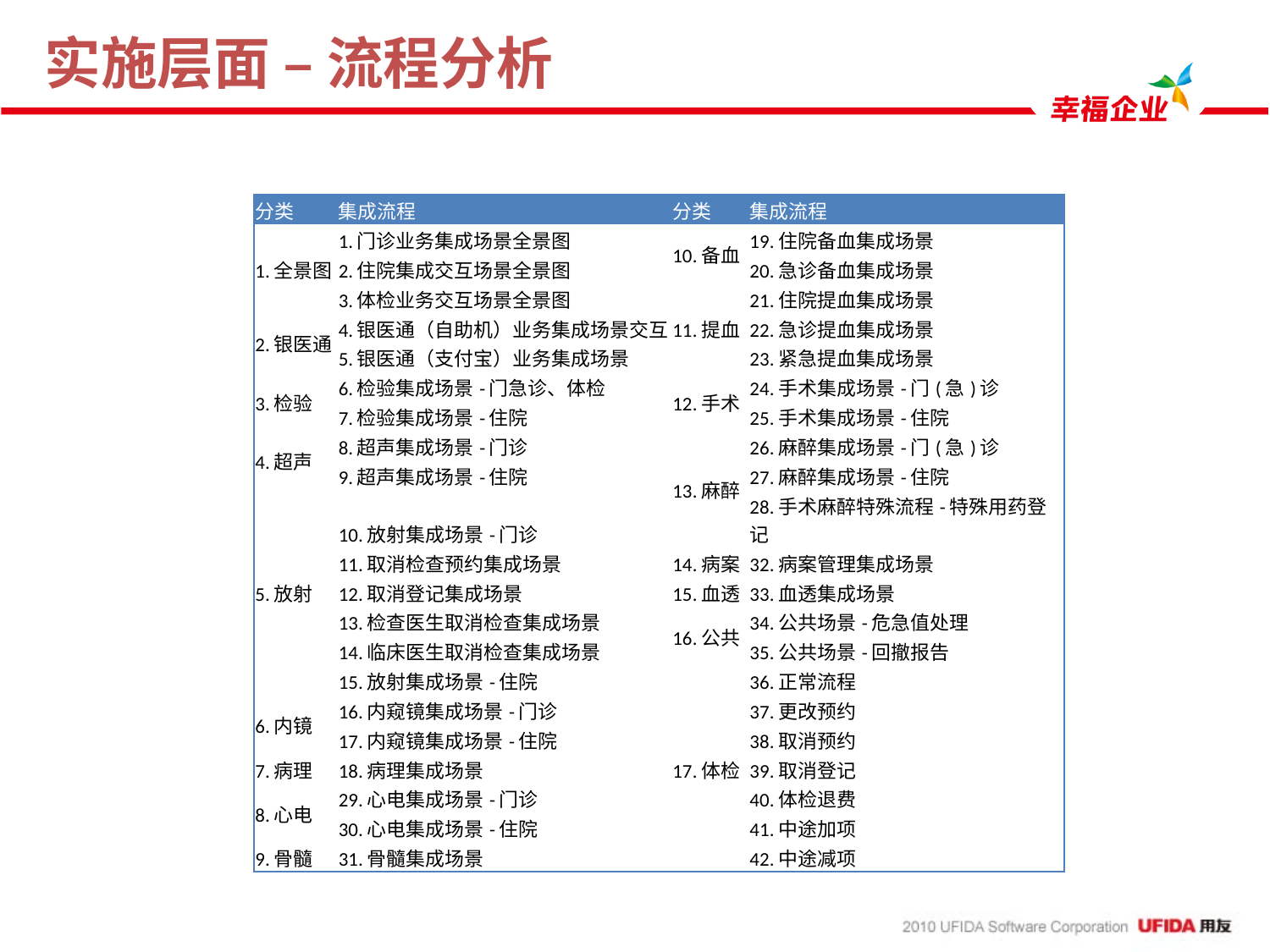

# 实施层面 – 流程分析
| 分类 | 集成流程 | 分类 | 集成流程 |
| --- | --- | --- | --- |
| 1.全景图 | 1.门诊业务集成场景全景图 | 10.备血 | 19.住院备血集成场景 |
|  | 2.住院集成交互场景全景图 |  | 20.急诊备血集成场景 |
|  | 3.体检业务交互场景全景图 | 11.提血 | 21.住院提血集成场景 |
| 2.银医通 | 4.银医通（自助机）业务集成场景交互 |  | 22.急诊提血集成场景 |
|  | 5.银医通（支付宝）业务集成场景 |  | 23.紧急提血集成场景 |
| 3.检验 | 6.检验集成场景-门急诊、体检 | 12.手术 | 24.手术集成场景-门(急)诊 |
|  | 7.检验集成场景-住院 |  | 25.手术集成场景-住院 |
| 4.超声 | 8.超声集成场景-门诊 | 13.麻醉 | 26.麻醉集成场景-门(急)诊 |
|  | 9.超声集成场景-住院 |  | 27.麻醉集成场景-住院 |
| 5.放射 | 10.放射集成场景-门诊 |  | 28.手术麻醉特殊流程-特殊用药登记 |
|  | 11.取消检查预约集成场景 | 14.病案 | 32.病案管理集成场景 |
|  | 12.取消登记集成场景 | 15.血透 | 33.血透集成场景 |
|  | 13.检查医生取消检查集成场景 | 16.公共 | 34.公共场景-危急值处理 |
|  | 14.临床医生取消检查集成场景 |  | 35.公共场景-回撤报告 |
|  | 15.放射集成场景-住院 | 17.体检 | 36.正常流程 |
| 6.内镜 | 16.内窥镜集成场景-门诊 |  | 37.更改预约 |
|  | 17.内窥镜集成场景-住院 |  | 38.取消预约 |
| 7.病理 | 18.病理集成场景 |  | 39.取消登记 |
| 8.心电 | 29.心电集成场景-门诊 |  | 40.体检退费 |
|  | 30.心电集成场景-住院 |  | 41.中途加项 |
| 9.骨髓 | 31.骨髓集成场景 |  | 42.中途减项 |